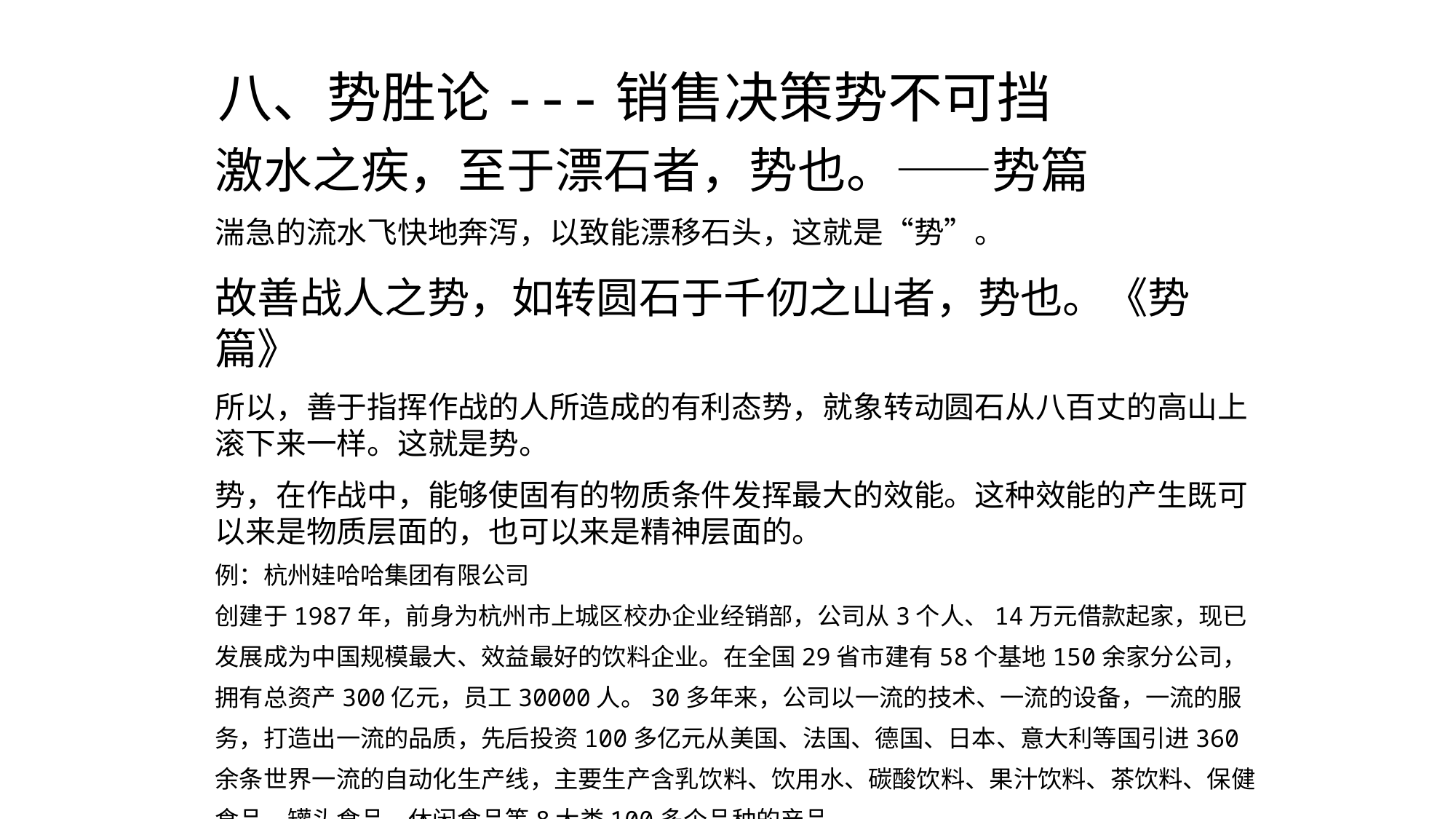

八、势胜论---销售决策势不可挡
激水之疾，至于漂石者，势也。——势篇
湍急的流水飞快地奔泻，以致能漂移石头，这就是“势”。
故善战人之势，如转圆石于千仞之山者，势也。《势篇》
所以，善于指挥作战的人所造成的有利态势，就象转动圆石从八百丈的高山上滚下来一样。这就是势。
势，在作战中，能够使固有的物质条件发挥最大的效能。这种效能的产生既可以来是物质层面的，也可以来是精神层面的。
例：杭州娃哈哈集团有限公司
创建于1987年，前身为杭州市上城区校办企业经销部，公司从3个人、14万元借款起家，现已发展成为中国规模最大、效益最好的饮料企业。在全国29省市建有58个基地150余家分公司，拥有总资产300亿元，员工30000人。30多年来，公司以一流的技术、一流的设备，一流的服务，打造出一流的品质，先后投资100多亿元从美国、法国、德国、日本、意大利等国引进360余条世界一流的自动化生产线，主要生产含乳饮料、饮用水、碳酸饮料、果汁饮料、茶饮料、保健食品、罐头食品、休闲食品等8大类100多个品种的产品。